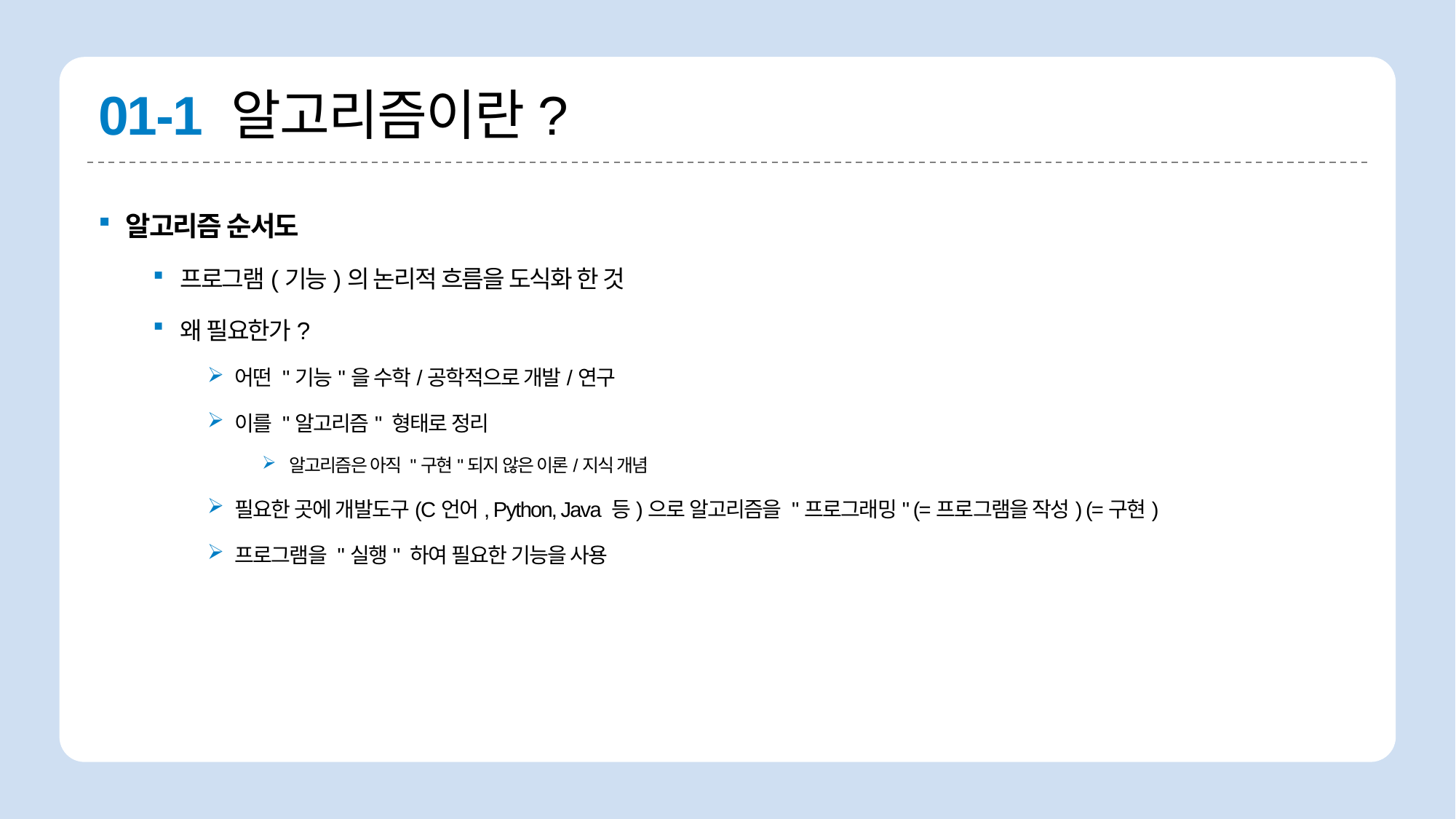

# 01-1 알고리즘이란?
알고리즘 순서도
프로그램(기능)의 논리적 흐름을 도식화 한 것
왜 필요한가?
어떤 "기능"을 수학/공학적으로 개발/연구
이를 "알고리즘" 형태로 정리
알고리즘은 아직 "구현"되지 않은 이론/지식 개념
필요한 곳에 개발도구(C언어, Python, Java 등)으로 알고리즘을 "프로그래밍" (=프로그램을 작성) (=구현)
프로그램을 "실행" 하여 필요한 기능을 사용